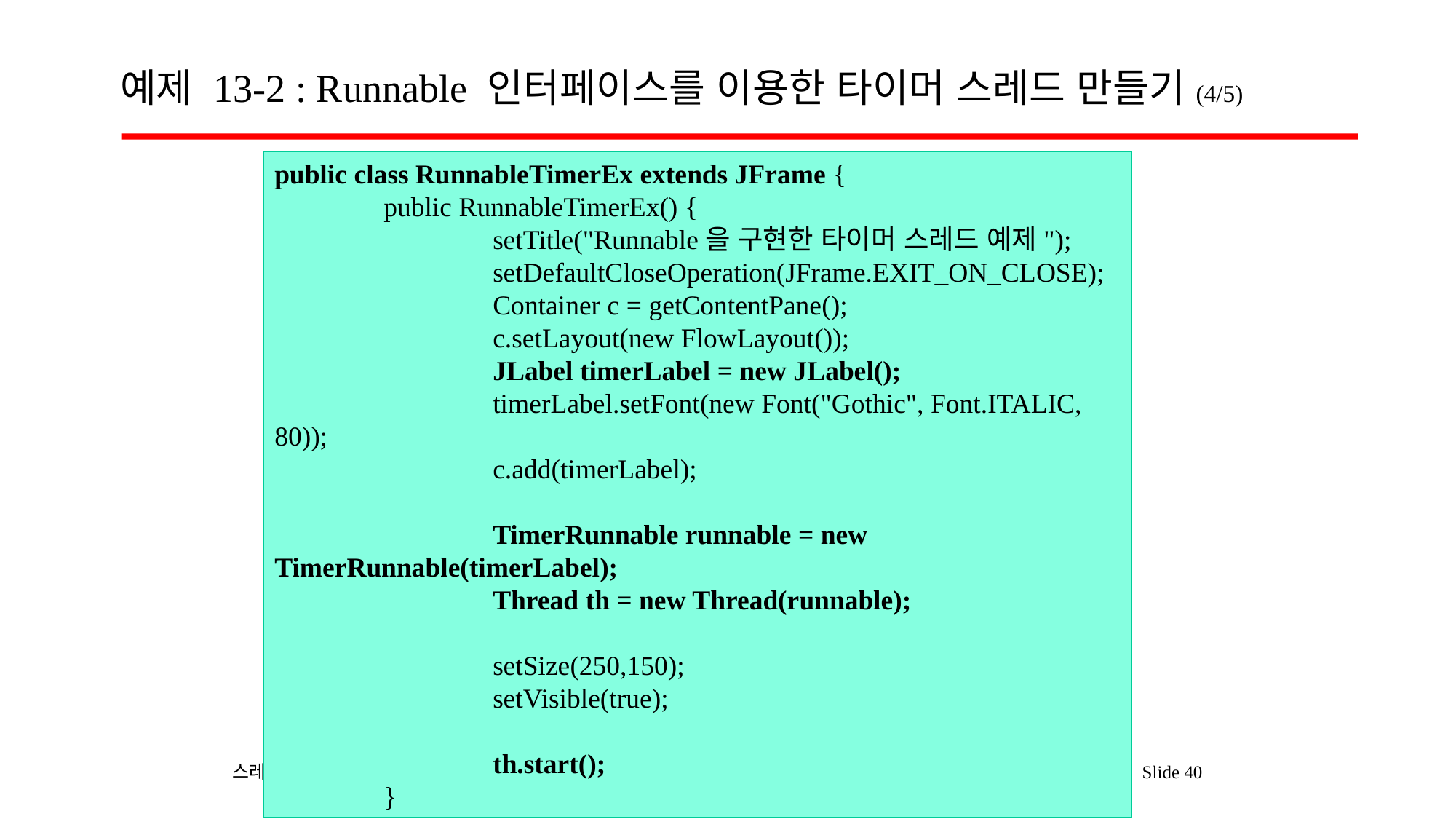

# 예제 13-2 : Runnable 인터페이스를 이용한 타이머 스레드 만들기(4/5)
public class RunnableTimerEx extends JFrame {
	public RunnableTimerEx() {
		setTitle("Runnable을 구현한 타이머 스레드 예제");
		setDefaultCloseOperation(JFrame.EXIT_ON_CLOSE);
		Container c = getContentPane();
		c.setLayout(new FlowLayout());
		JLabel timerLabel = new JLabel();
		timerLabel.setFont(new Font("Gothic", Font.ITALIC, 80));
		c.add(timerLabel);

		TimerRunnable runnable = new TimerRunnable(timerLabel);
		Thread th = new Thread(runnable);

		setSize(250,150);
		setVisible(true);

		th.start();
	}